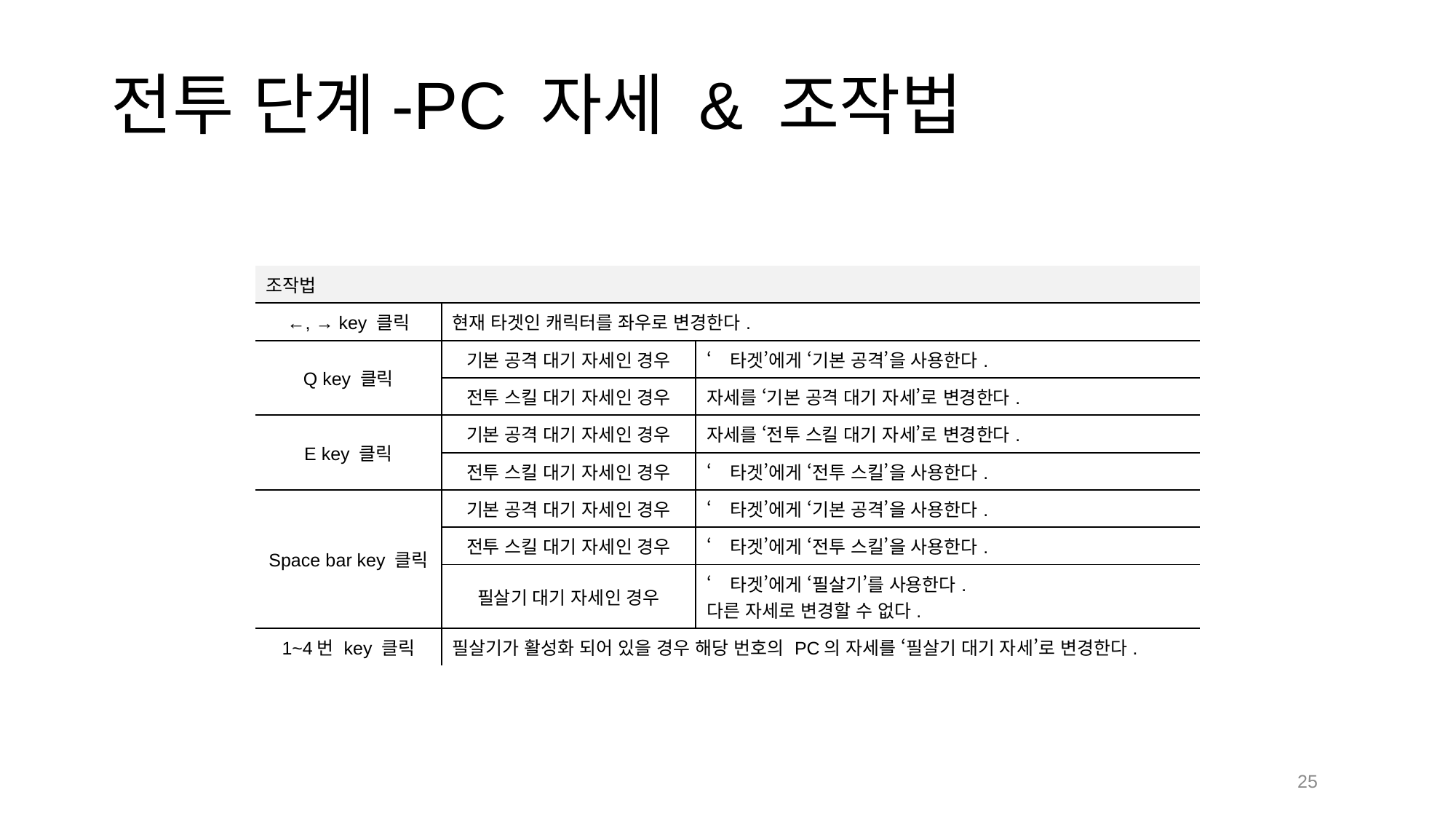

# 전투 단계-PC 자세 & 조작법
| 조작법 |  |  |
| --- | --- | --- |
| ←, → key 클릭 | 현재 타겟인 캐릭터를 좌우로 변경한다. |  |
| Q key 클릭 | 기본 공격 대기 자세인 경우 | ‘타겟’에게 ‘기본 공격’을 사용한다. |
|  | 전투 스킬 대기 자세인 경우 | 자세를 ‘기본 공격 대기 자세’로 변경한다. |
| E key 클릭 | 기본 공격 대기 자세인 경우 | 자세를 ‘전투 스킬 대기 자세’로 변경한다. |
|  | 전투 스킬 대기 자세인 경우 | ‘타겟’에게 ‘전투 스킬’을 사용한다. |
| Space bar key 클릭 | 기본 공격 대기 자세인 경우 | ‘타겟’에게 ‘기본 공격’을 사용한다. |
|  | 전투 스킬 대기 자세인 경우 | ‘타겟’에게 ‘전투 스킬’을 사용한다. |
|  | 필살기 대기 자세인 경우 | ‘타겟’에게 ‘필살기’를 사용한다. 다른 자세로 변경할 수 없다. |
| 1~4번 key 클릭 | 필살기가 활성화 되어 있을 경우 해당 번호의 PC의 자세를 ‘필살기 대기 자세’로 변경한다. |  |
25